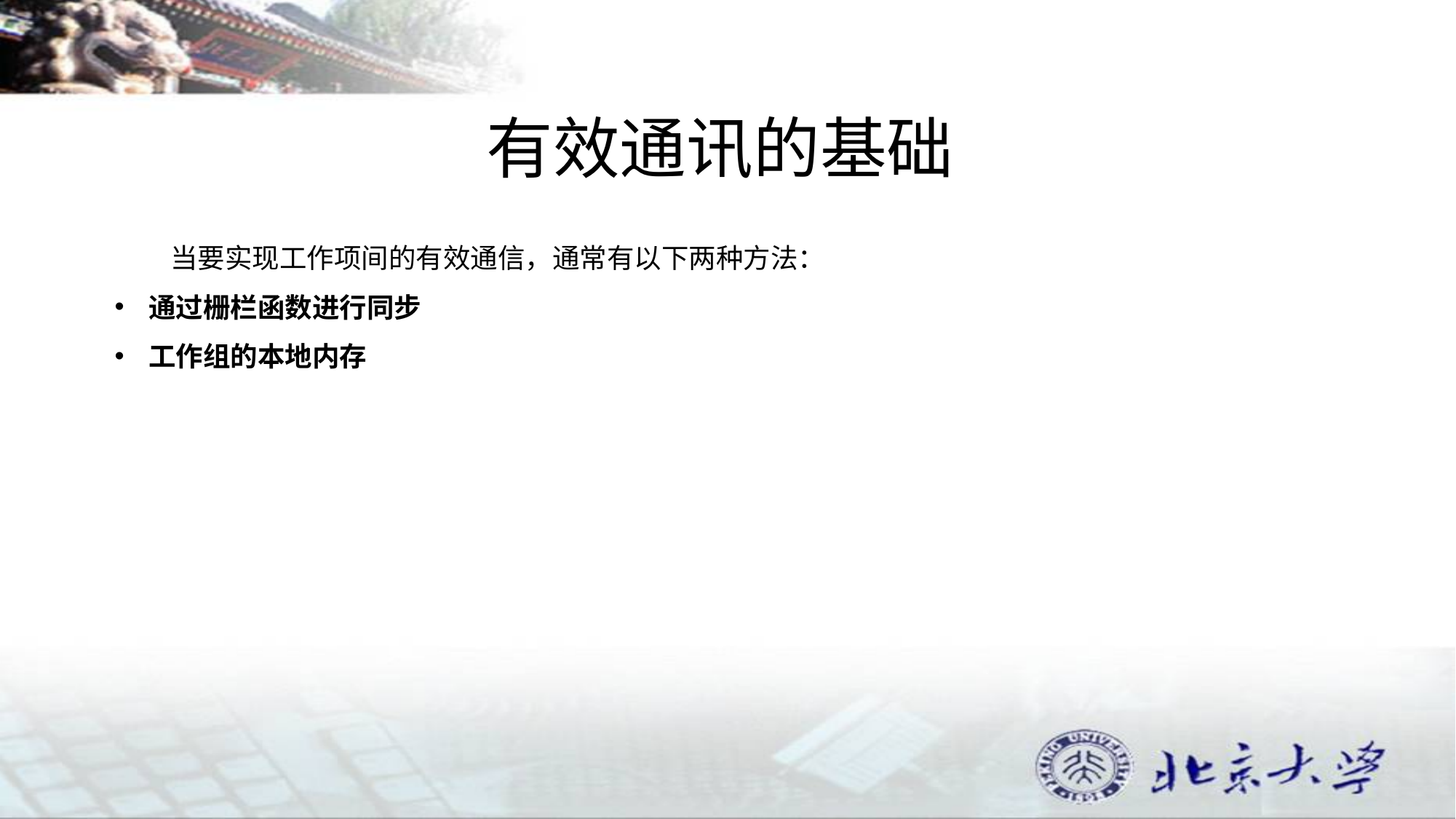

# 有效通讯的基础
        当要实现工作项间的有效通信，通常有以下两种方法：
通过栅栏函数进行同步
工作组的本地内存